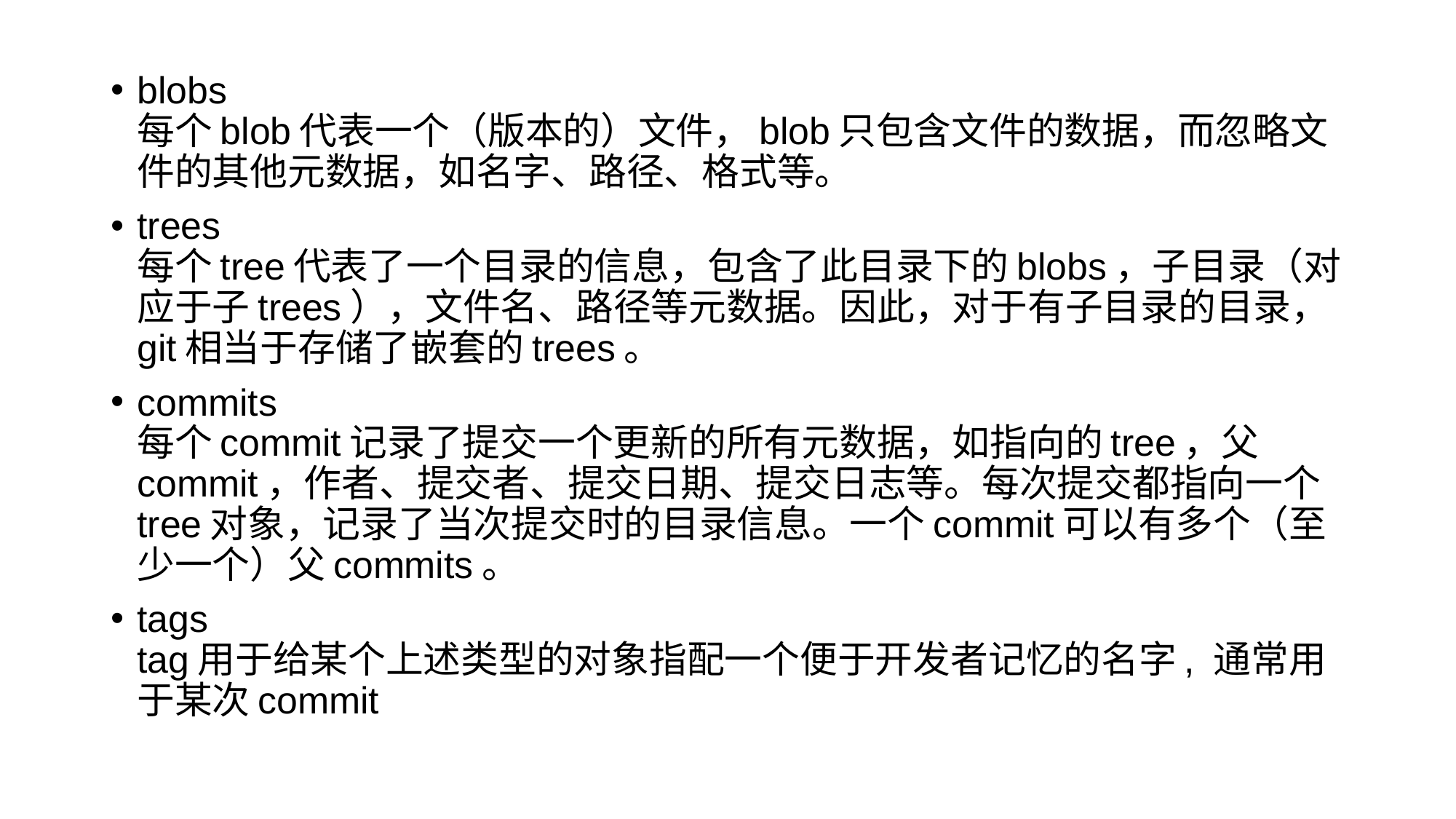

blobs
每个blob代表一个（版本的）文件，blob只包含文件的数据，而忽略文件的其他元数据，如名字、路径、格式等。
trees
每个tree代表了一个目录的信息，包含了此目录下的blobs，子目录（对应于子trees），文件名、路径等元数据。因此，对于有子目录的目录，git相当于存储了嵌套的trees。
commits
每个commit记录了提交一个更新的所有元数据，如指向的tree，父commit，作者、提交者、提交日期、提交日志等。每次提交都指向一个tree对象，记录了当次提交时的目录信息。一个commit可以有多个（至少一个）父commits。
tags
tag用于给某个上述类型的对象指配一个便于开发者记忆的名字, 通常用于某次commit